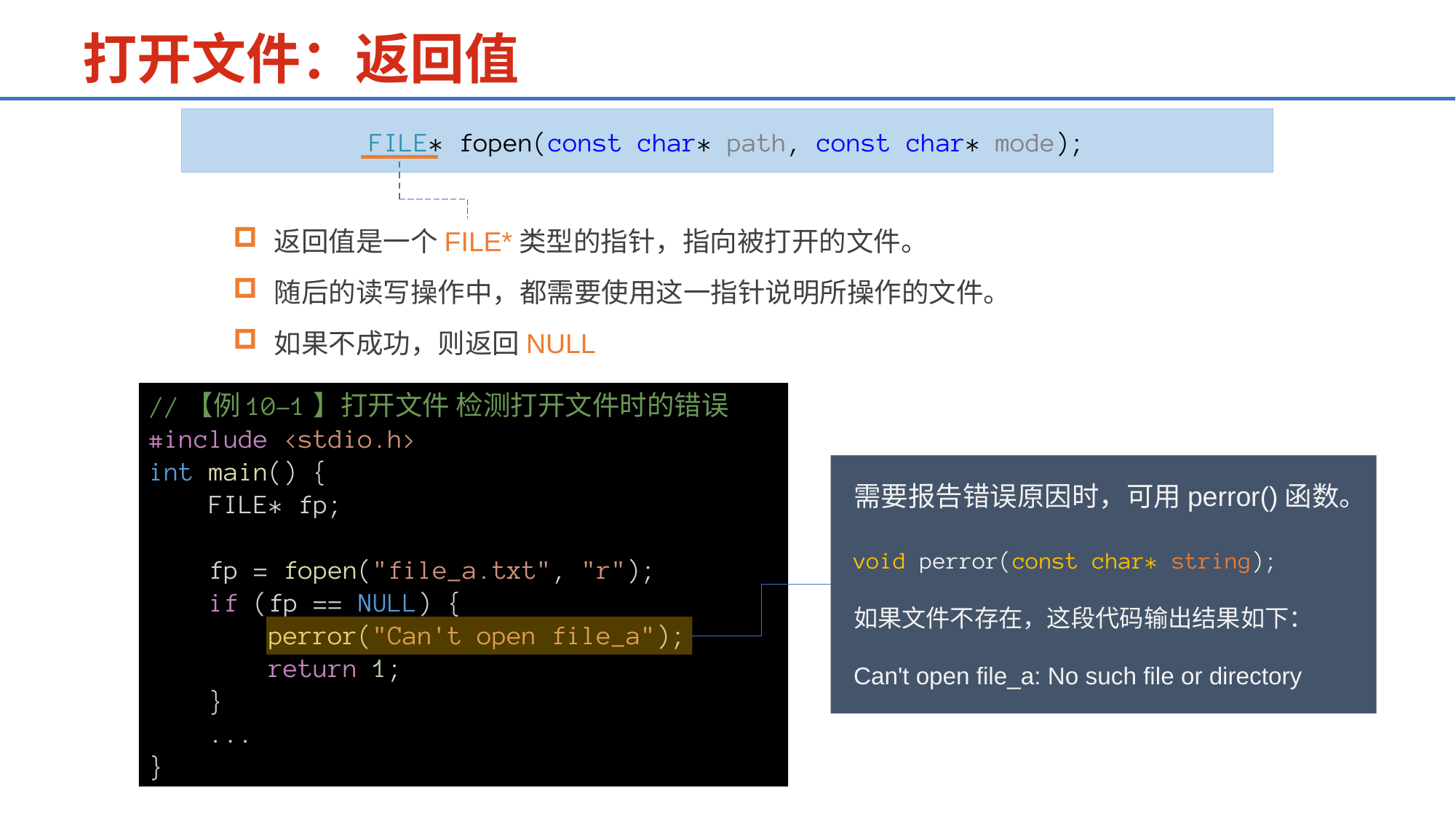

打开文件：返回值
FILE* fopen(const char* path, const char* mode);
返回值是一个FILE*类型的指针，指向被打开的文件。
随后的读写操作中，都需要使用这一指针说明所操作的文件。
如果不成功，则返回NULL
//【例10-1】打开文件 检测打开文件时的错误
#include <stdio.h>
int main() {
    FILE* fp;
    fp = fopen("file_a.txt", "r");
    if (fp == NULL) {
        perror("Can't open file_a");
        return 1;
    }
    ...
}
需要报告错误原因时，可用perror()函数。

void perror(const char* string);

如果文件不存在，这段代码输出结果如下：

Can't open file_a: No such file or directory